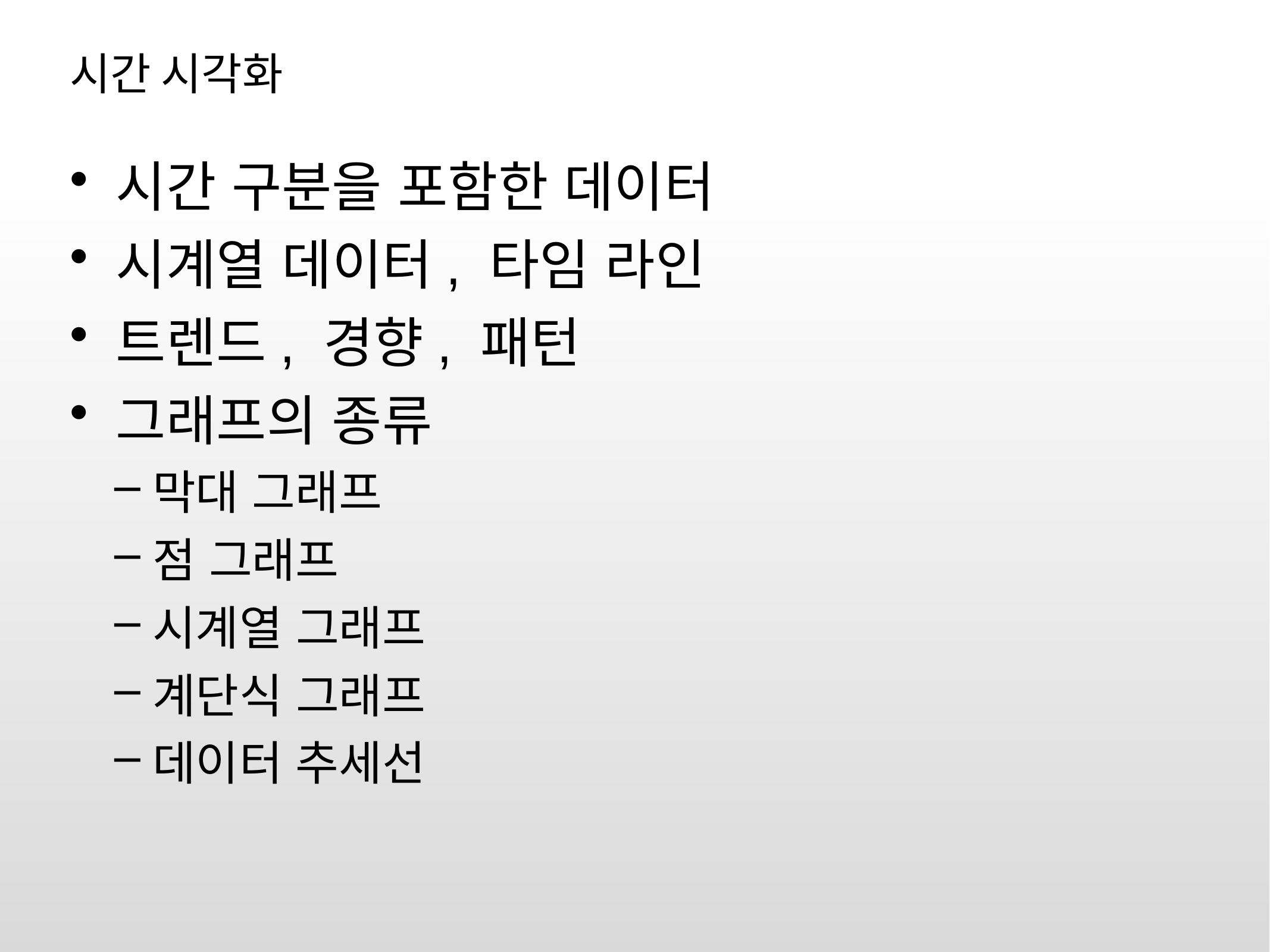

# 시간 시각화
시간 구분을 포함한 데이터
시계열 데이터, 타임 라인
트렌드, 경향, 패턴
그래프의 종류
막대 그래프
점 그래프
시계열 그래프
계단식 그래프
데이터 추세선
117